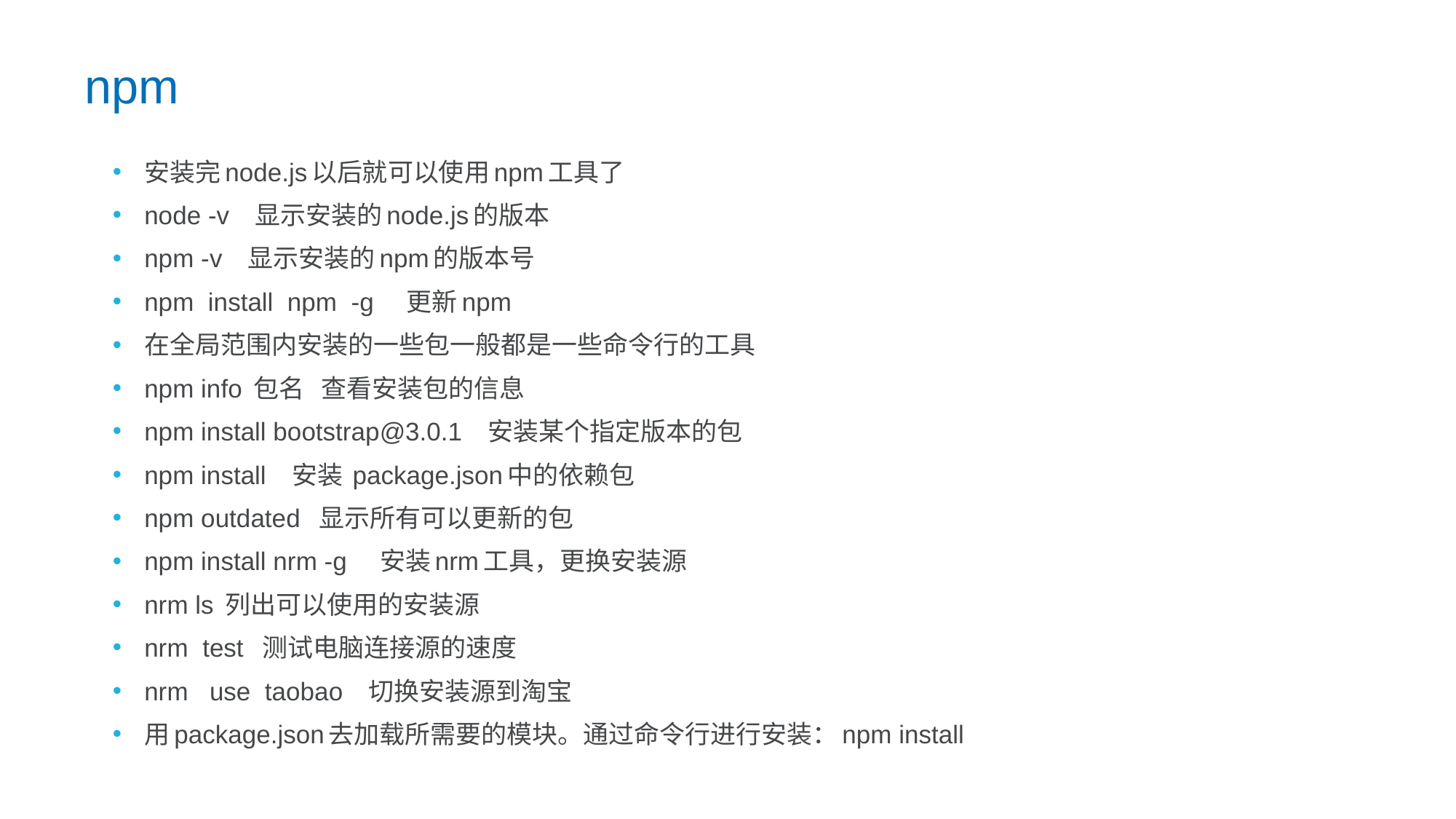

npm
安装完node.js以后就可以使用npm工具了
node -v   显示安装的node.js的版本
npm -v   显示安装的npm的版本号
npm  install  npm  -g    更新npm
在全局范围内安装的一些包一般都是一些命令行的工具
npm info 包名   查看安装包的信息
npm install bootstrap@3.0.1   安装某个指定版本的包
npm install   安装 package.json中的依赖包
npm outdated  显示所有可以更新的包
npm install nrm -g    安装nrm工具，更换安装源
nrm ls 列出可以使用的安装源
nrm  test  测试电脑连接源的速度
nrm   use  taobao   切换安装源到淘宝
用package.json去加载所需要的模块。通过命令行进行安装：npm install